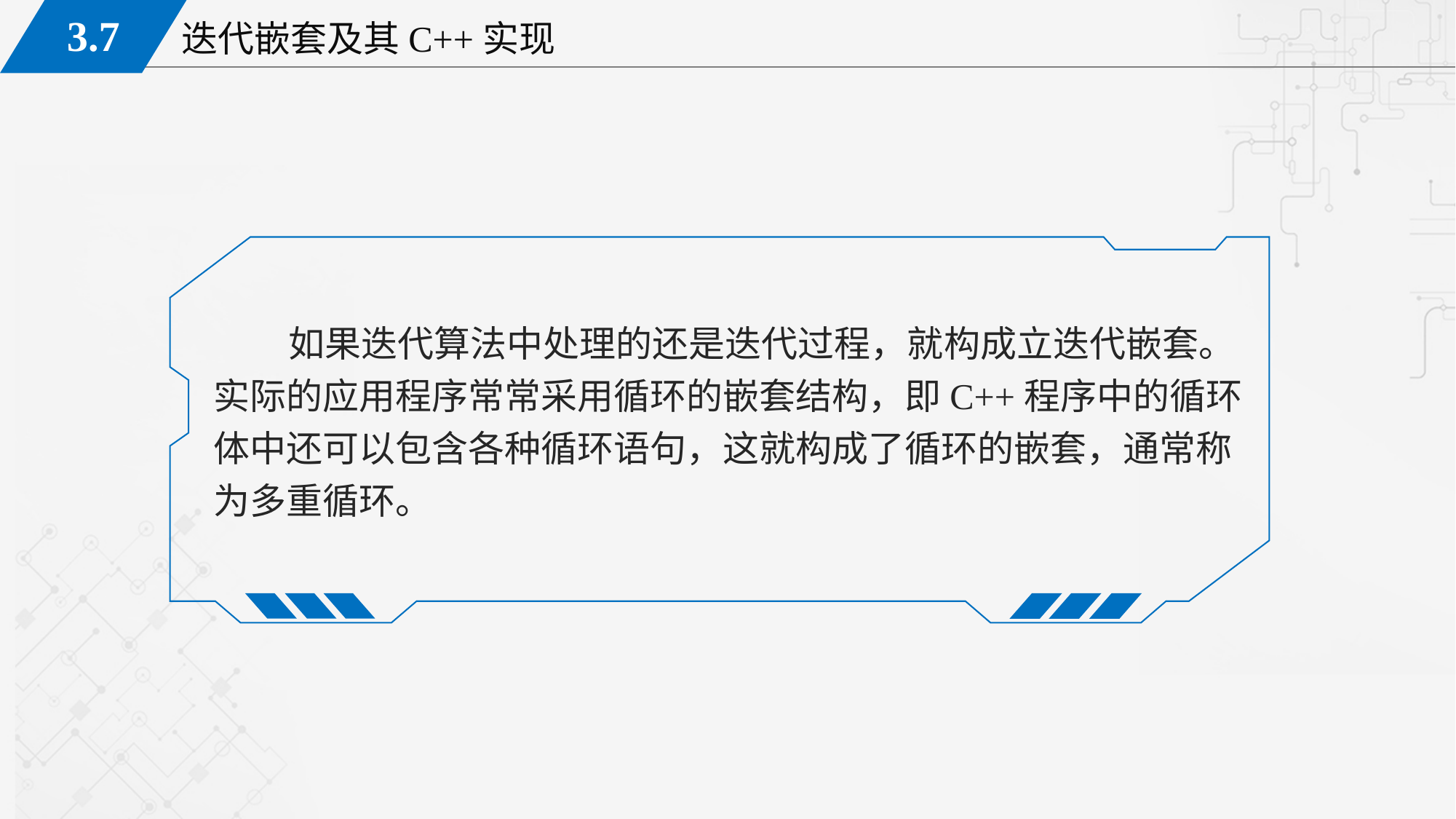

如果迭代算法中处理的还是迭代过程，就构成立迭代嵌套。实际的应用程序常常采用循环的嵌套结构，即C++程序中的循环体中还可以包含各种循环语句，这就构成了循环的嵌套，通常称为多重循环。